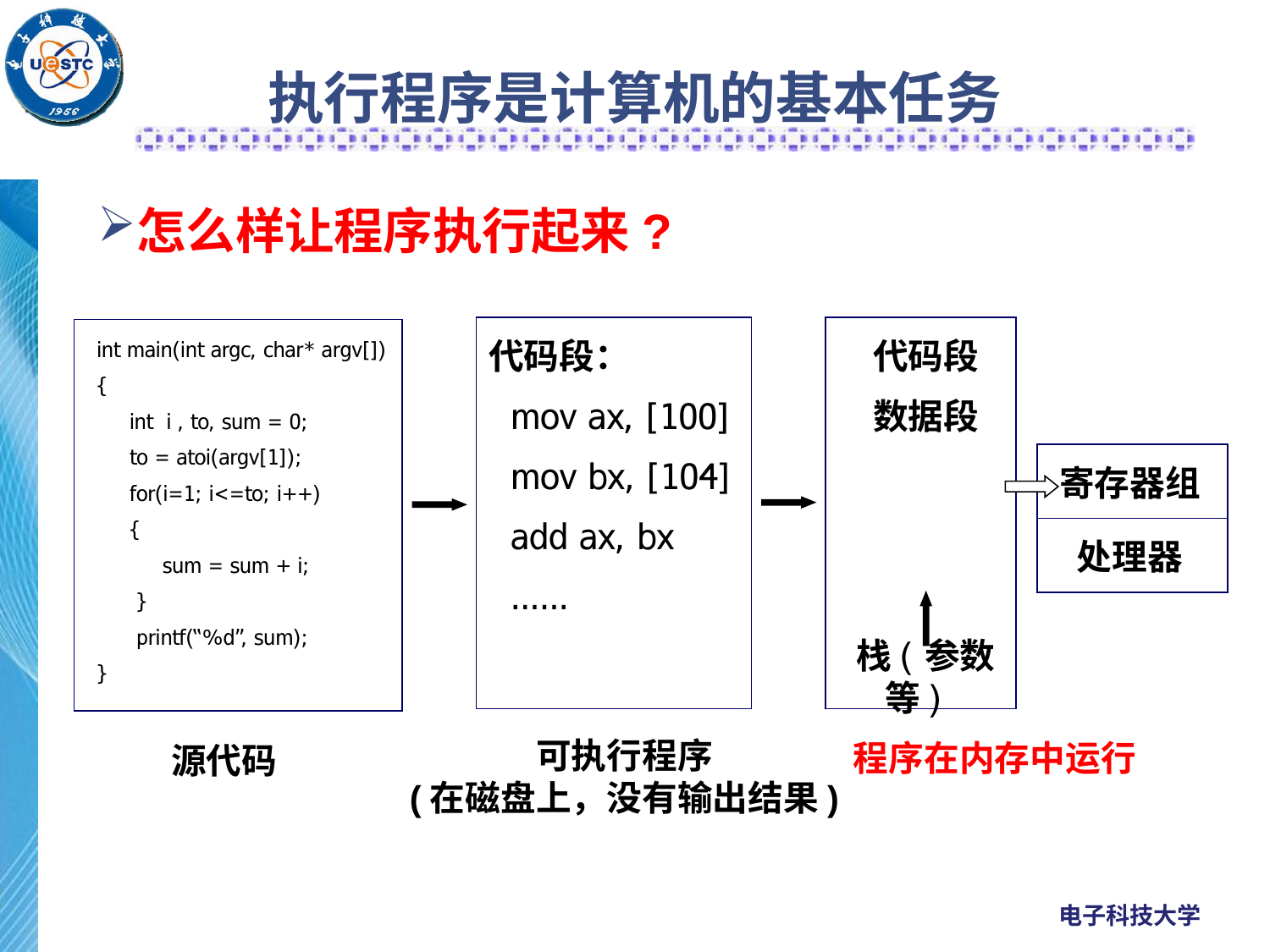

# 执行程序是计算机的基本任务
怎么样让程序执行起来?

代码段：
  mov ax, [100]
  mov bx, [104]
  add ax, bx
  ……

可执行程序
(在磁盘上，没有输出结果)

代码段
数据段

栈(参数等)

寄存器组

处理器

程序在内存中运行

int main(int argc, char* argv[])
{
     int  i , to, sum = 0;
     to = atoi(argv[1]);
     for(i=1; i<=to; i++)
     {
          sum = sum + i;
      }
      printf(“%d”, sum);
}
源代码